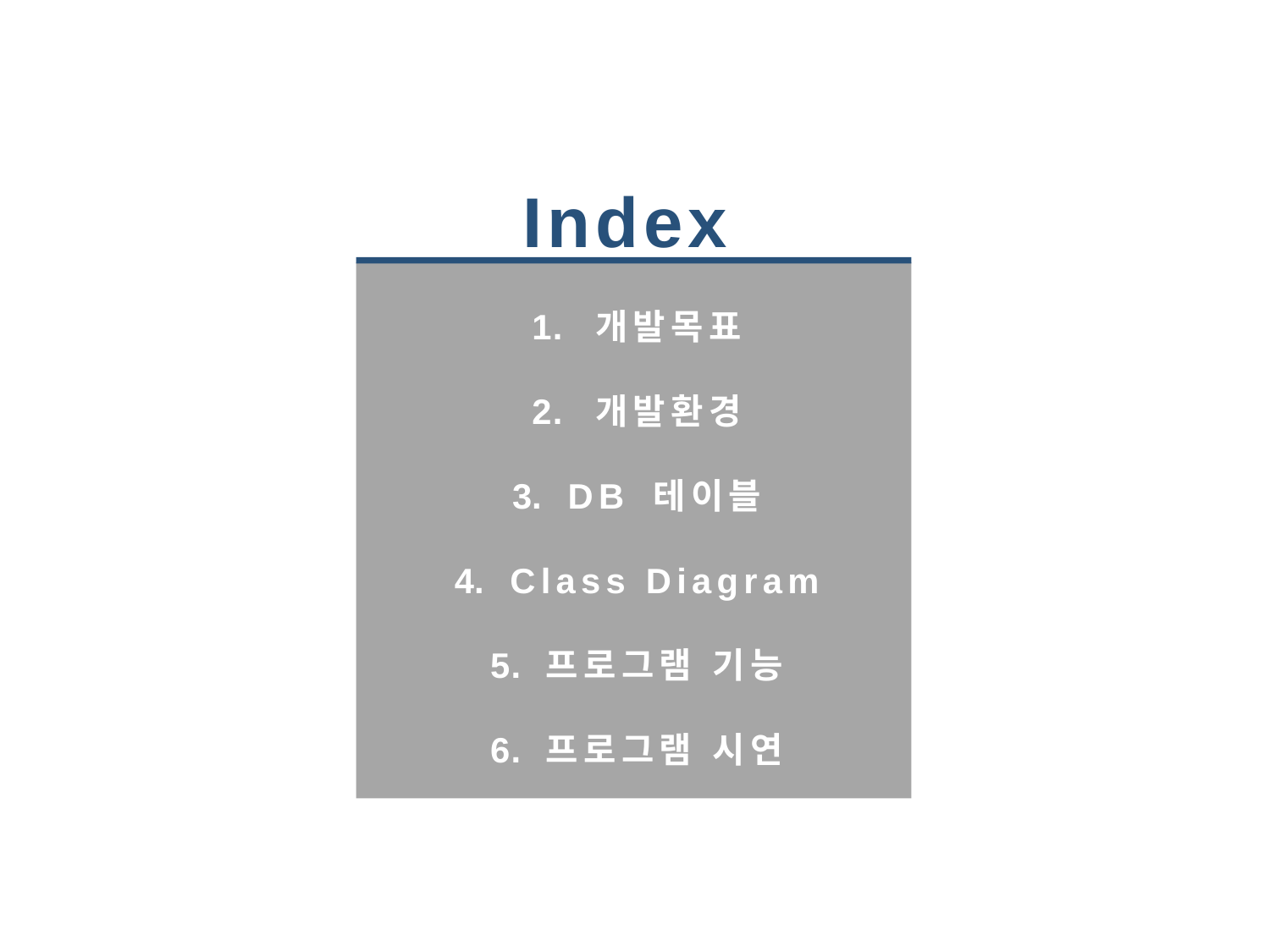

Index
개발목표
개발환경
DB 테이블
Class Diagram
프로그램 기능
프로그램 시연